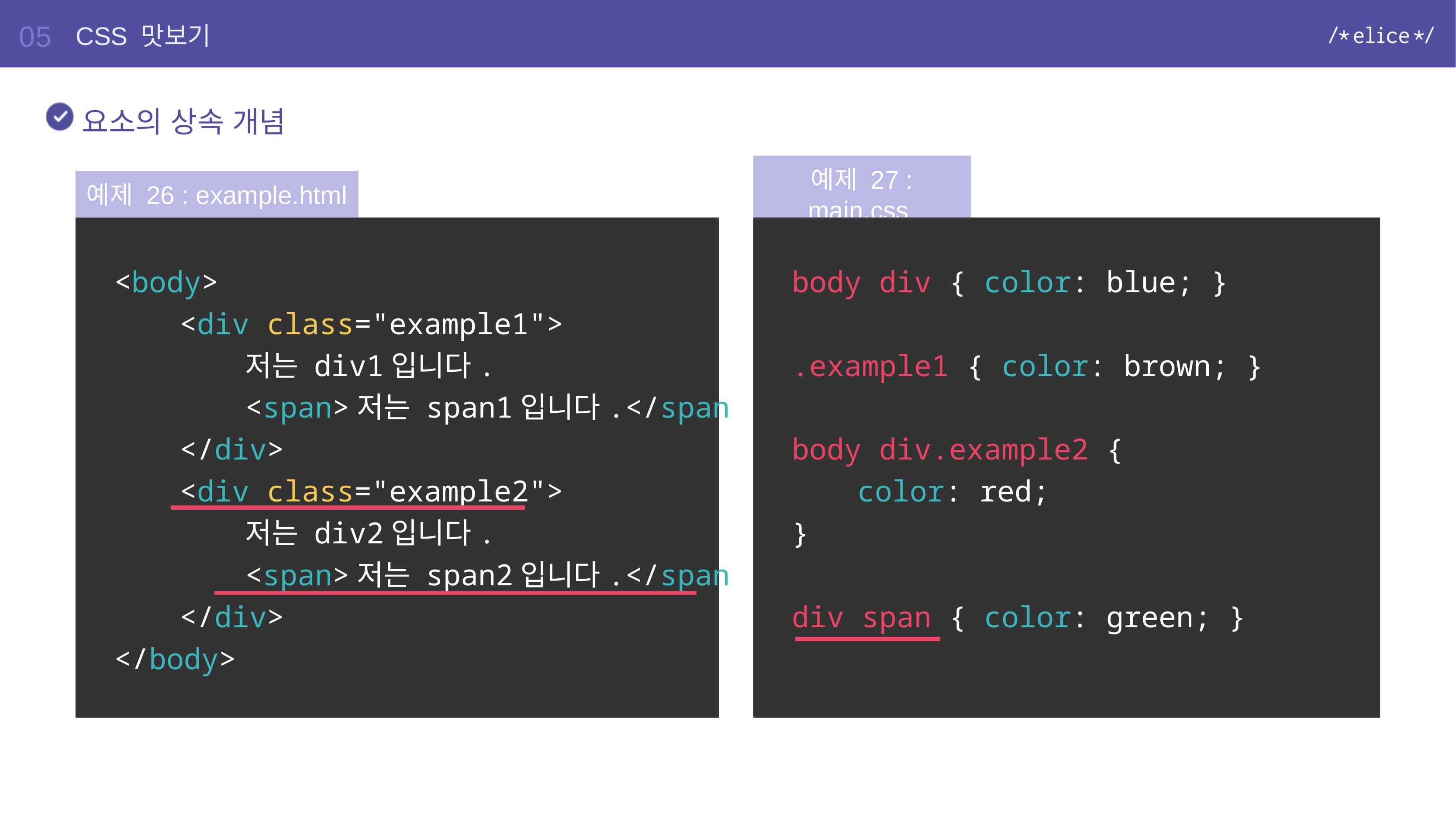

05
CSS 맛보기
요소의 상속 개념
예제 26 : example.html
예제 27 : main.css
<body>
	<div class="example1">
		저는 div1입니다.
		<span>저는 span1입니다.</span>
	</div>
	<div class="example2">
		저는 div2입니다.
		<span>저는 span2입니다.</span>
	</div>
</body>
body div { color: blue; }

.example1 { color: brown; }

body div.example2 {
	color: red;
}

div span { color: green; }